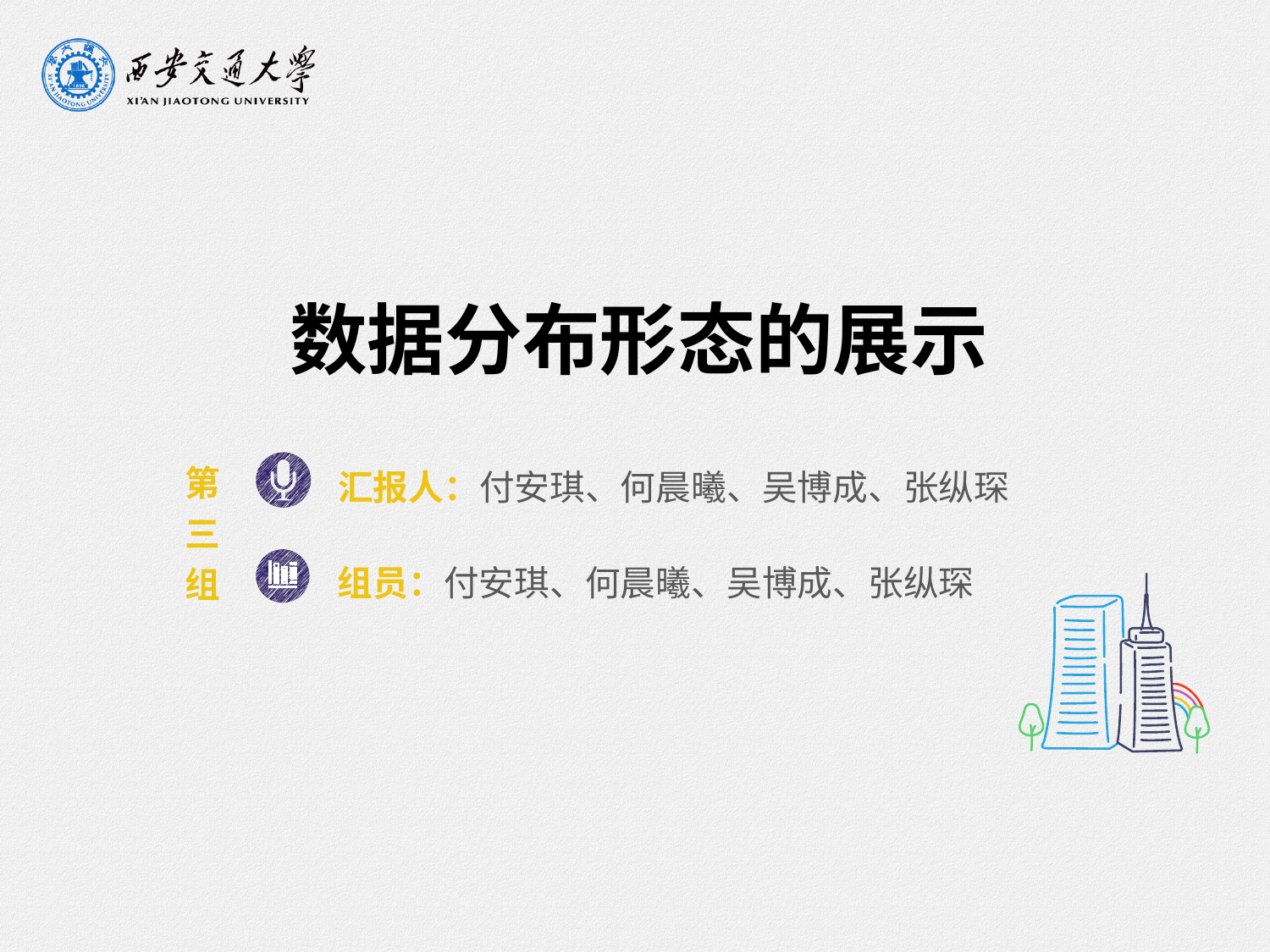

数据分布形态的展示
第
三
组
汇报人：付安琪、何晨曦、吴博成、张纵琛

组员：付安琪、何晨曦、吴博成、张纵琛